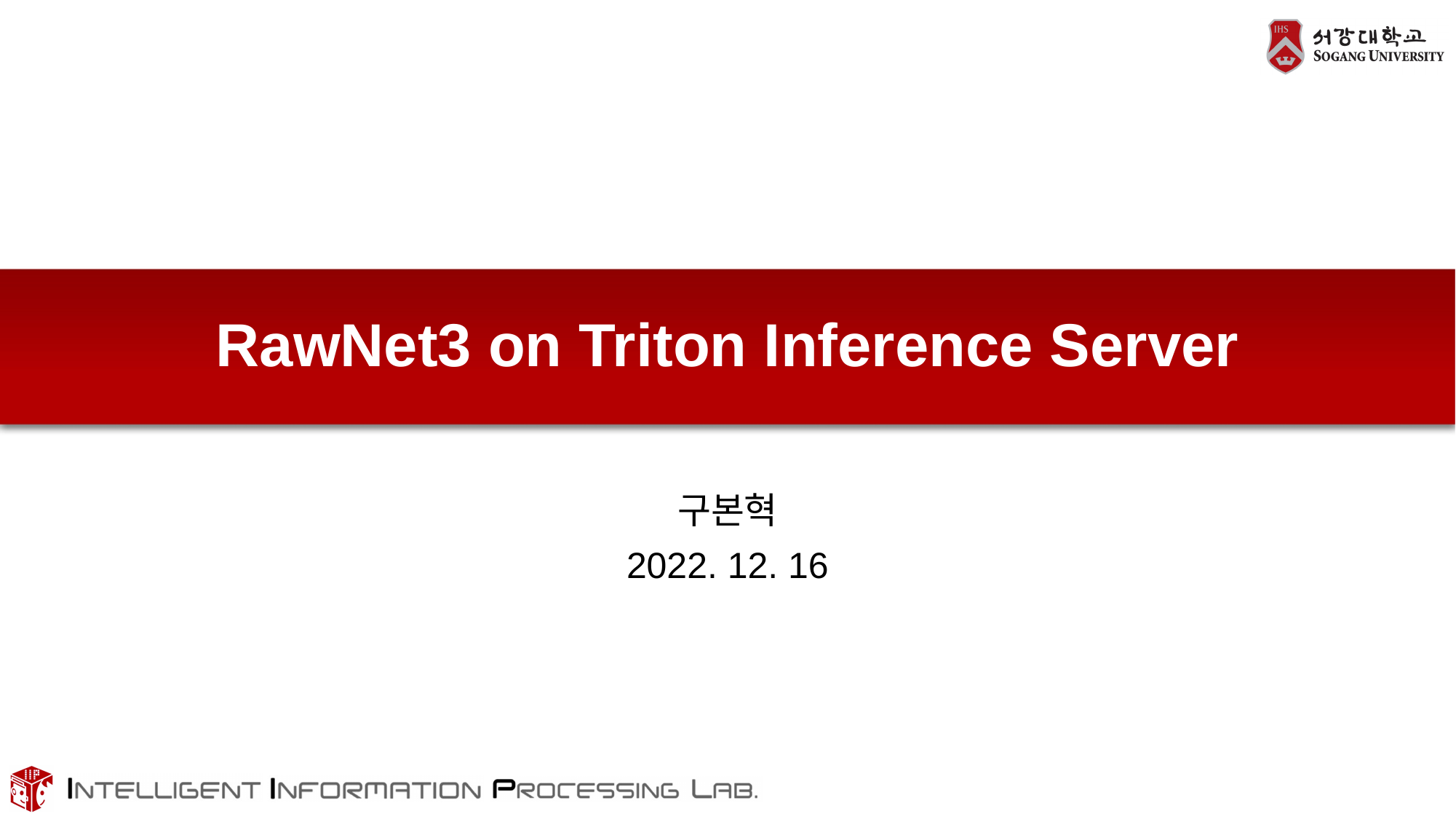

# RawNet3 on Triton Inference Server
구본혁
2022. 12. 16